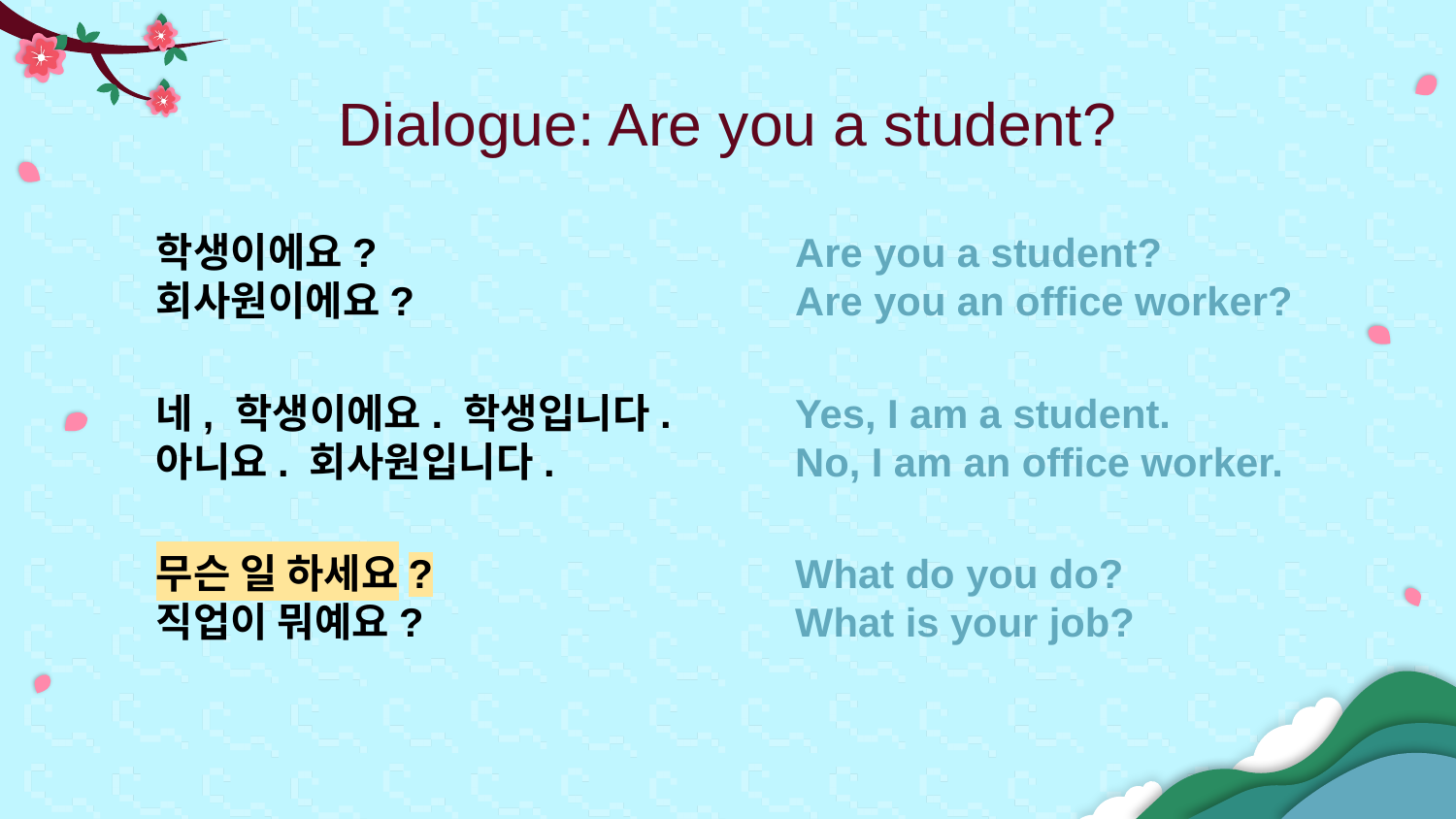

# Dialogue: Are you a student?
학생이에요?
회사원이에요?
Are you a student?
Are you an office worker?
네, 학생이에요. 학생입니다.
아니요. 회사원입니다.
Yes, I am a student.
No, I am an office worker.
무슨 일 하세요?
직업이 뭐예요?
What do you do?
What is your job?